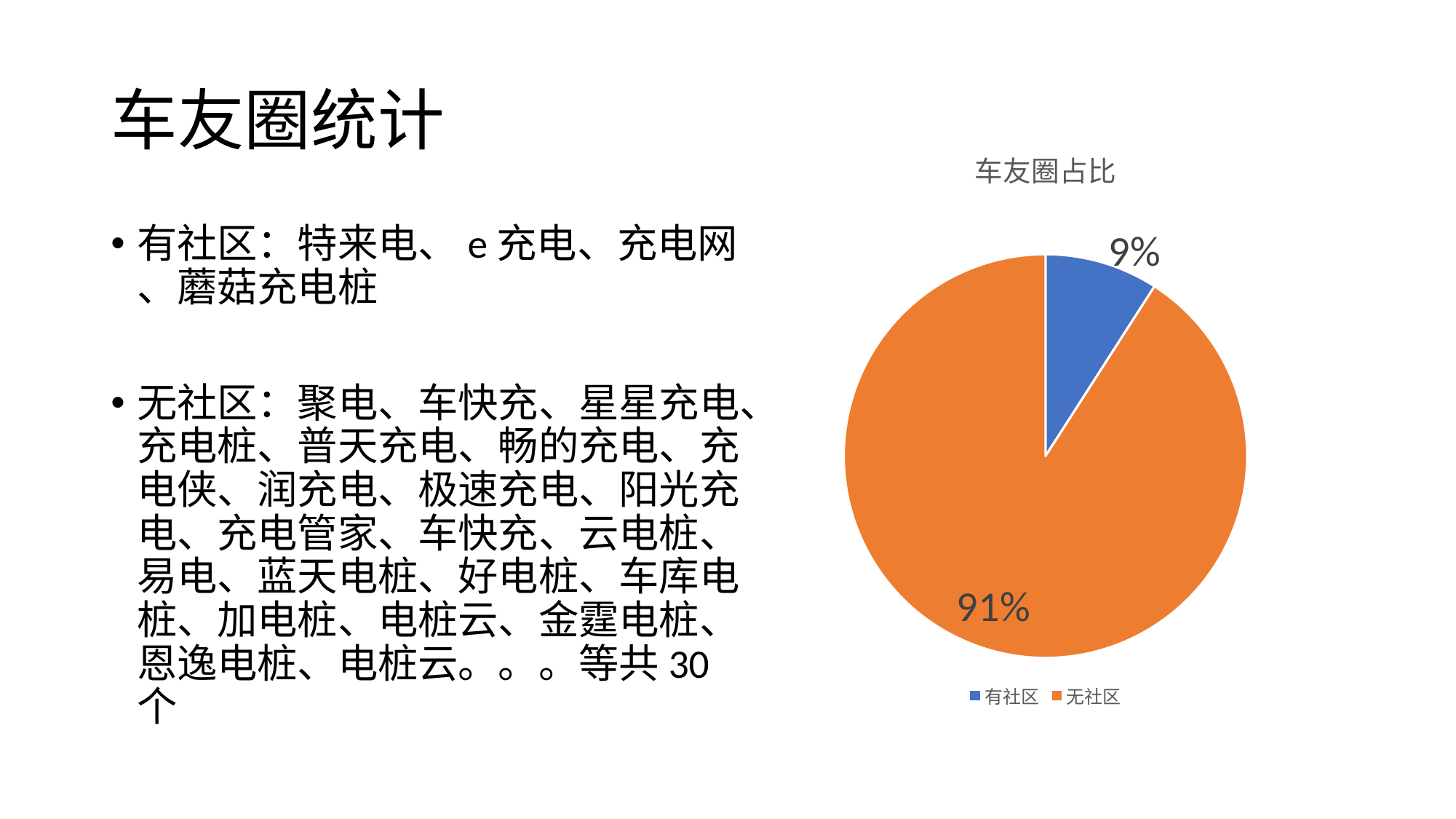

# 车友圈统计

### Chart: 车友圈占比

| Category | 个数 |
|---|---|
| 有社区 | 3.0 |
| 无社区 | 30.0 |
有社区：特来电、e充电、充电网 、蘑菇充电桩

无社区：聚电、车快充、星星充电、充电桩、普天充电、畅的充电、充电侠、润充电、极速充电、阳光充电、充电管家、车快充、云电桩、易电、蓝天电桩、好电桩、车库电桩、加电桩、电桩云、金霆电桩、恩逸电桩、电桩云。。。等共30个